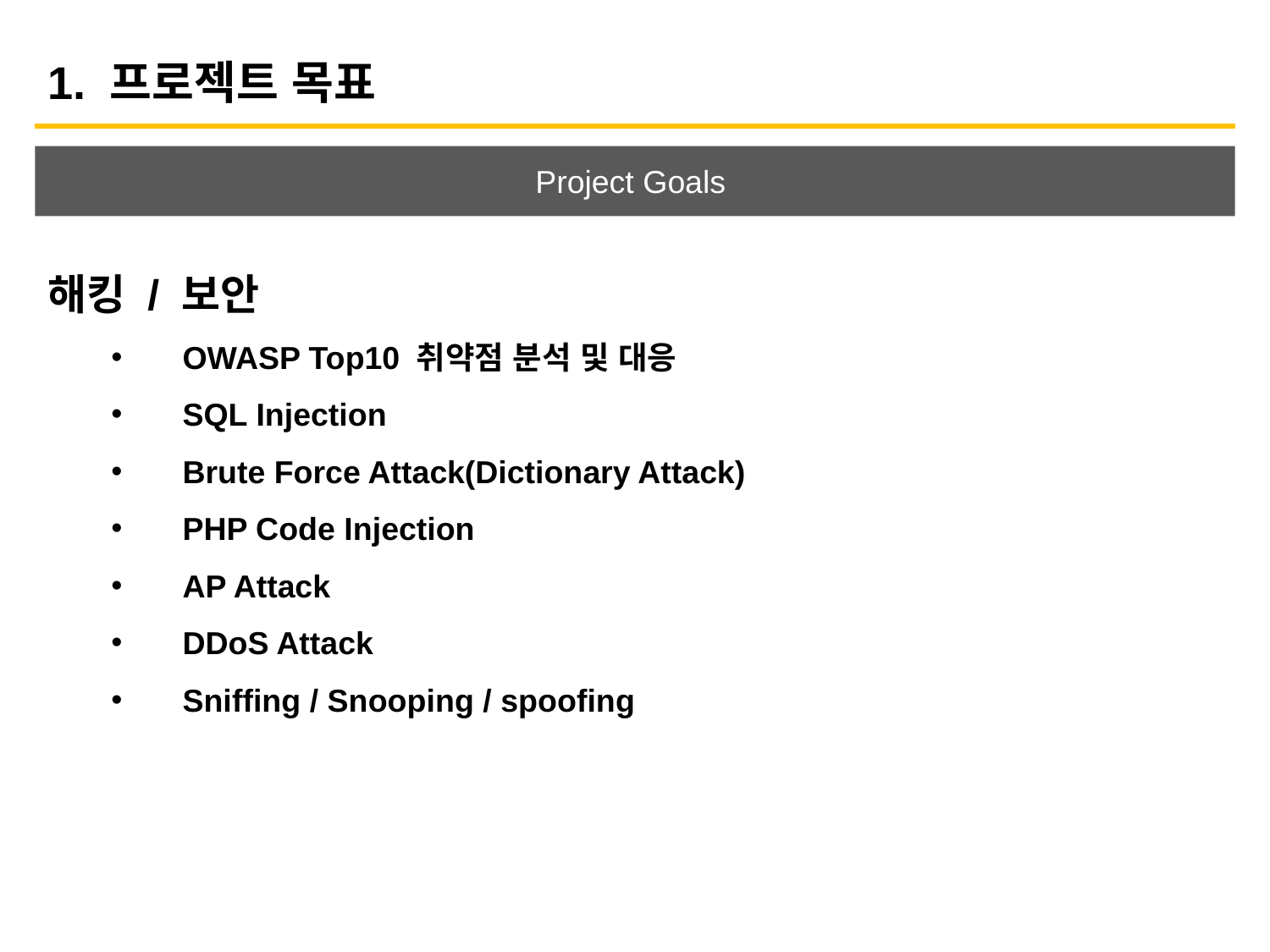

1. 프로젝트 목표
Project Goals
해킹 / 보안
OWASP Top10 취약점 분석 및 대응
SQL Injection
Brute Force Attack(Dictionary Attack)
PHP Code Injection
AP Attack
DDoS Attack
Sniffing / Snooping / spoofing